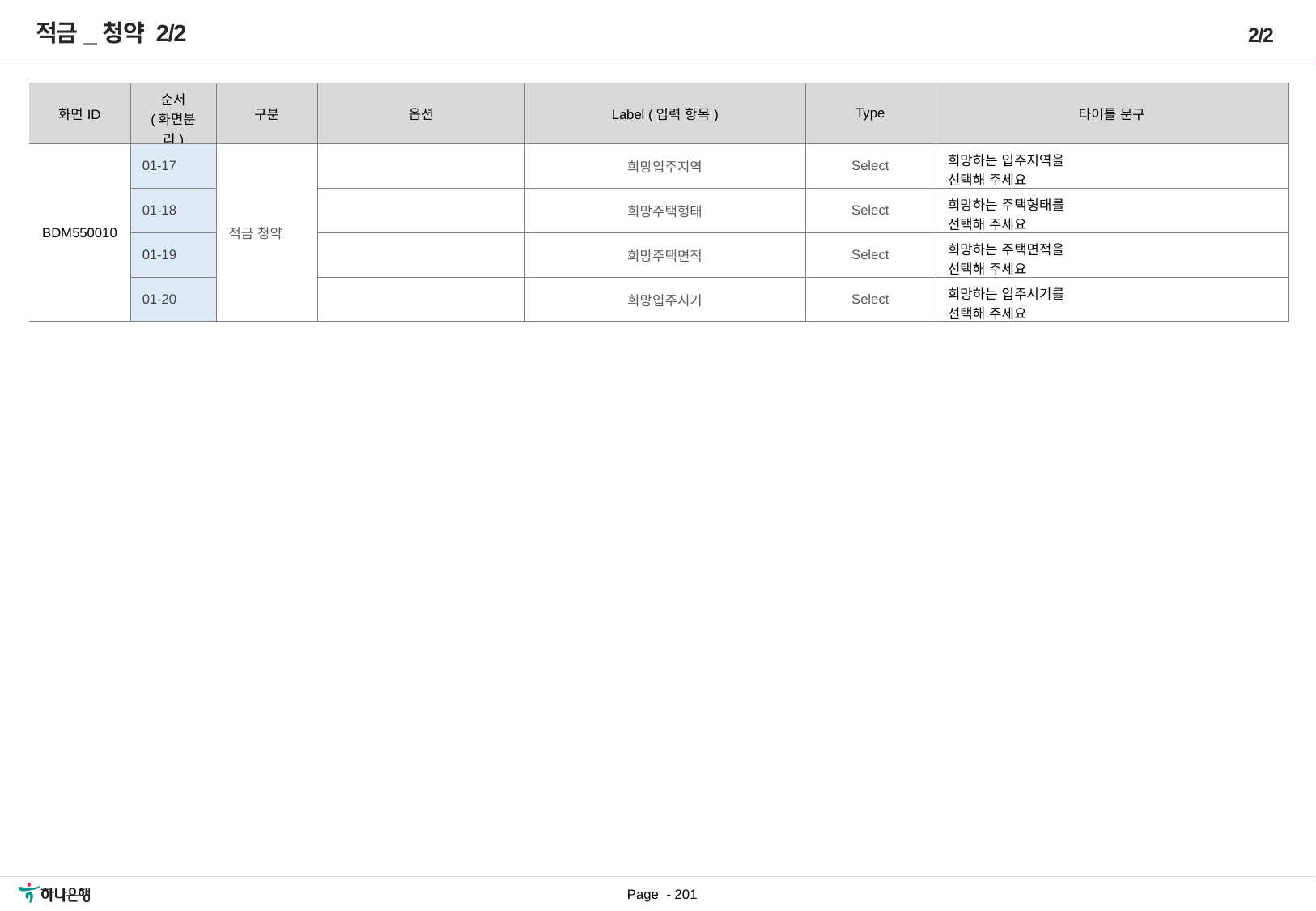

적금_청약 2/2
2/2
| 화면ID | 순서 (화면분리) | 구분 | 옵션 | Label (입력 항목) | Type | 타이틀 문구 |
| --- | --- | --- | --- | --- | --- | --- |
| BDM550010 | 01-17 | 적금 청약 |  | 희망입주지역 | Select | 희망하는 입주지역을 선택해 주세요 |
|  | 01-18 |  |  | 희망주택형태 | Select | 희망하는 주택형태를 선택해 주세요 |
|  | 01-19 |  |  | 희망주택면적 | Select | 희망하는 주택면적을 선택해 주세요 |
|  | 01-20 |  |  | 희망입주시기 | Select | 희망하는 입주시기를 선택해 주세요 |